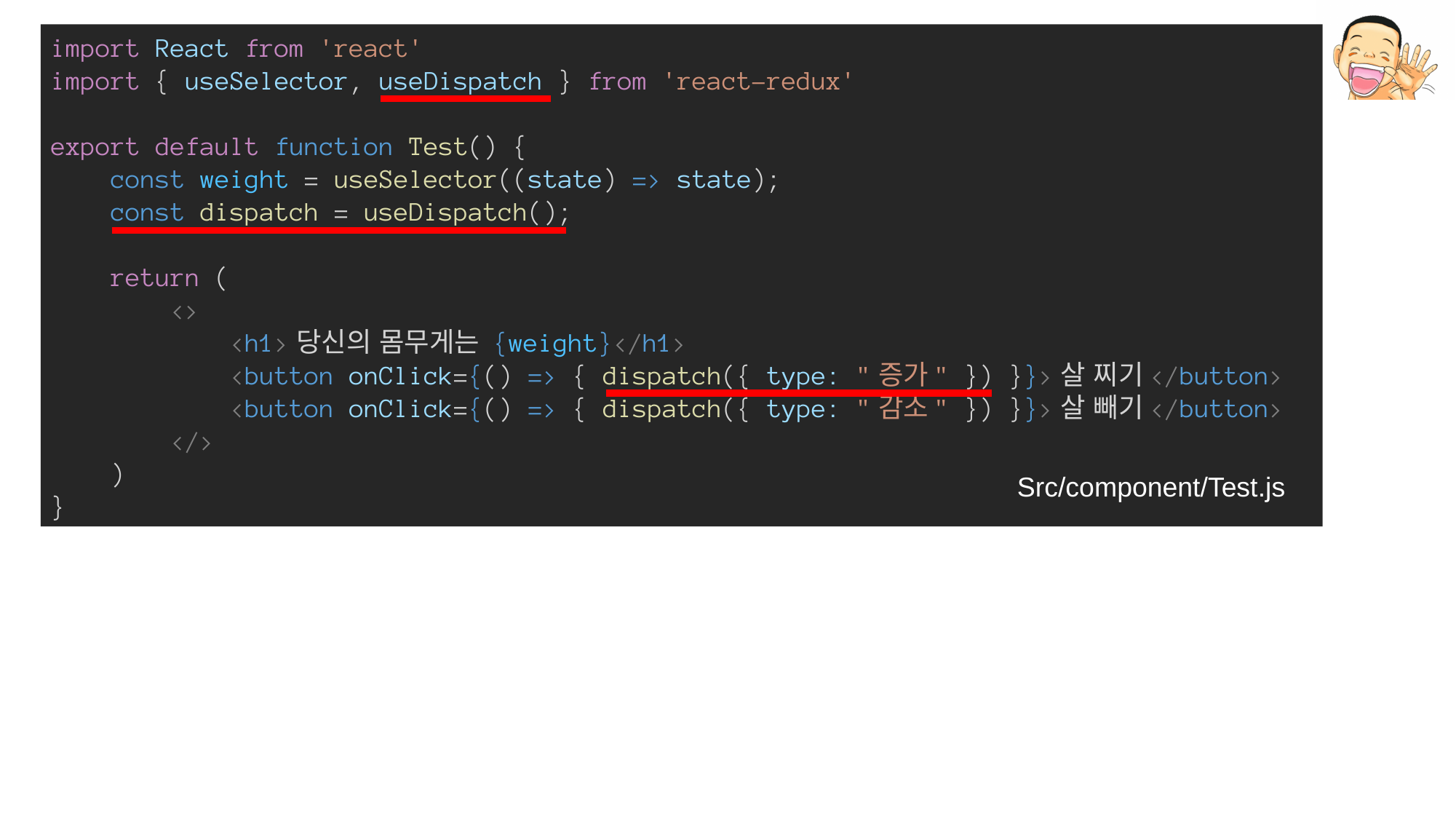

import React from 'react'
import { useSelector, useDispatch } from 'react-redux'
export default function Test() {
    const weight = useSelector((state) => state);
    const dispatch = useDispatch();
    return (
        <>
            <h1>당신의 몸무게는 {weight}</h1>
            <button onClick={() => { dispatch({ type: "증가" }) }}>살 찌기</button>
            <button onClick={() => { dispatch({ type: "감소" }) }}>살 빼기</button>
        </>
    )
}
Src/component/Test.js